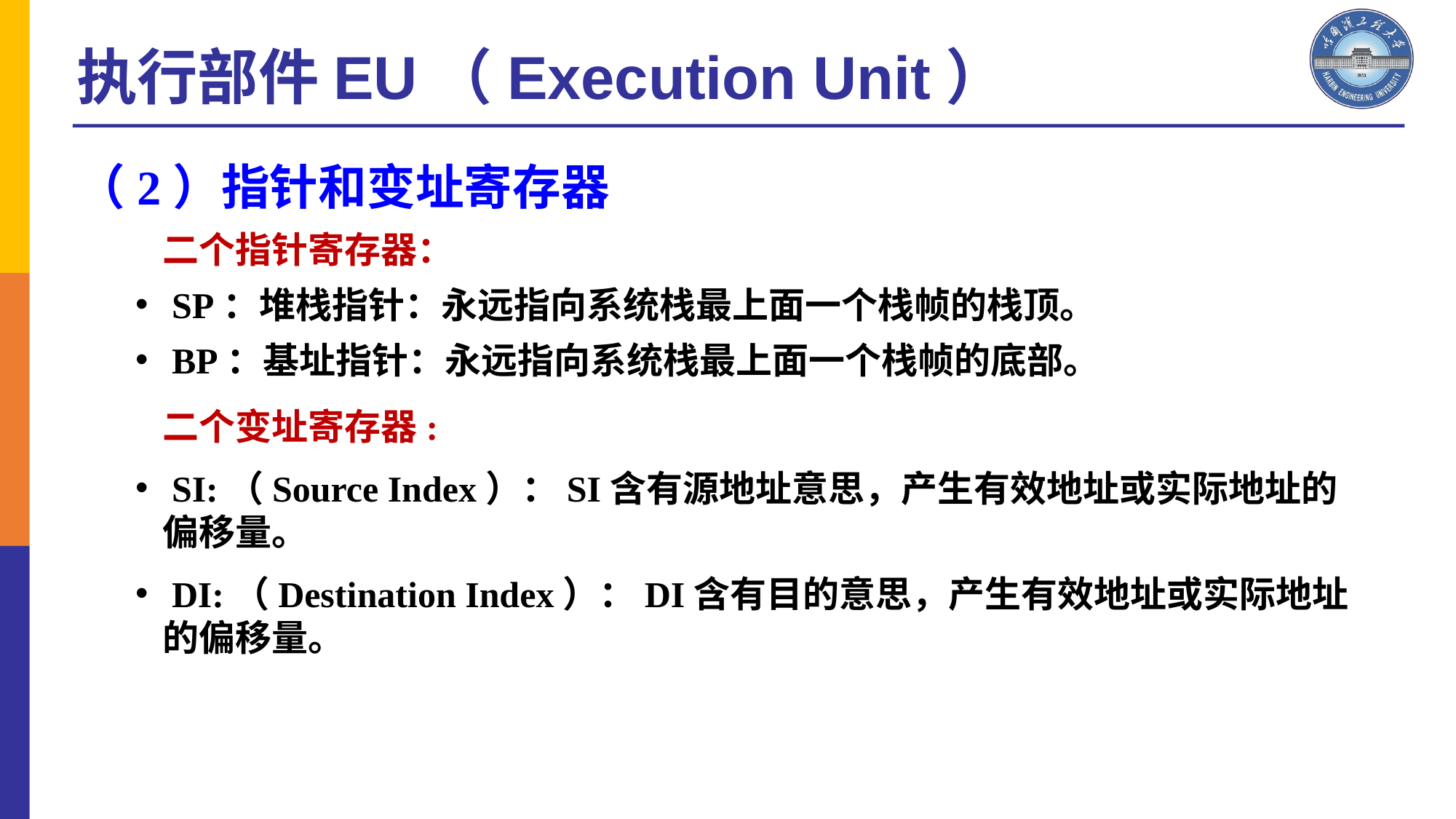

执行部件EU（Execution Unit）
（2）指针和变址寄存器
二个指针寄存器：
 SP：堆栈指针：永远指向系统栈最上面一个栈帧的栈顶。
 BP：基址指针：永远指向系统栈最上面一个栈帧的底部。
二个变址寄存器:
 SI:（Source Index）：SI含有源地址意思，产生有效地址或实际地址的偏移量。
 DI:（Destination Index）：DI含有目的意思，产生有效地址或实际地址的偏移量。